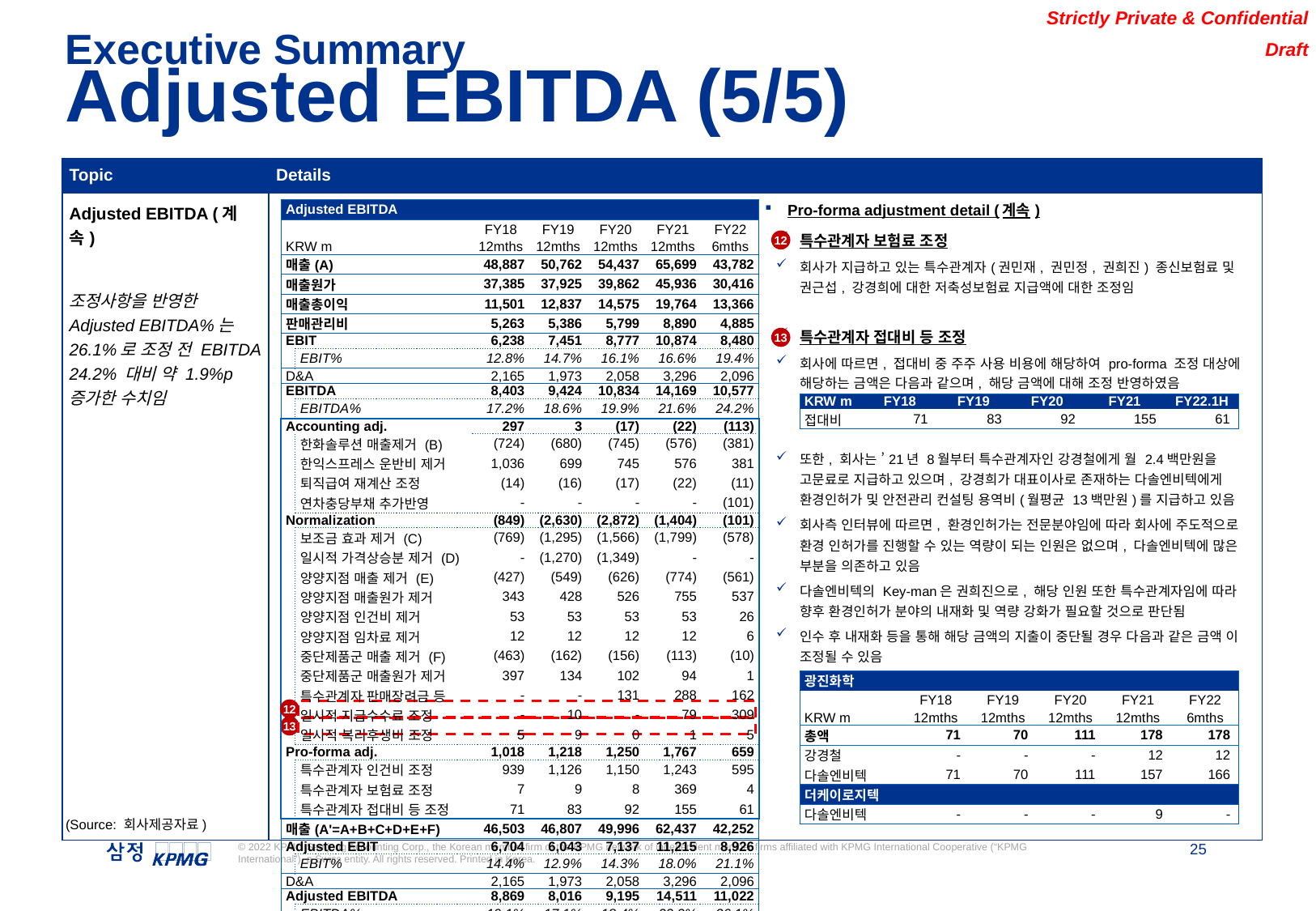

Executive Summary
Adjusted EBITDA (5/5)
| Topic | Details |
| --- | --- |
| Adjusted EBITDA (계속) 조정사항을 반영한 Adjusted EBITDA%는 26.1%로 조정 전 EBITDA 24.2% 대비 약 1.9%p 증가한 수치임 | Pro-forma adjustment detail (계속) 특수관계자 보험료 조정 회사가 지급하고 있는 특수관계자(권민재, 권민정, 권희진) 종신보험료 및 권근섭, 강경희에 대한 저축성보험료 지급액에 대한 조정임 특수관계자 접대비 등 조정 회사에 따르면, 접대비 중 주주 사용 비용에 해당하여 pro-forma 조정 대상에 해당하는 금액은 다음과 같으며, 해당 금액에 대해 조정 반영하였음 또한, 회사는 ’21년 8월부터 특수관계자인 강경철에게 월 2.4백만원을 고문료로 지급하고 있으며, 강경희가 대표이사로 존재하는 다솔엔비텍에게 환경인허가 및 안전관리 컨설팅 용역비(월평균 13백만원)를 지급하고 있음 회사측 인터뷰에 따르면, 환경인허가는 전문분야임에 따라 회사에 주도적으로 환경 인허가를 진행할 수 있는 역량이 되는 인원은 없으며, 다솔엔비텍에 많은 부분을 의존하고 있음 다솔엔비텍의 Key-man은 권희진으로, 해당 인원 또한 특수관계자임에 따라 향후 환경인허가 분야의 내재화 및 역량 강화가 필요할 것으로 판단됨 인수 후 내재화 등을 통해 해당 금액의 지출이 중단될 경우 다음과 같은 금액 이 조정될 수 있음 |
| Adjusted EBITDA |  |  |  |  |  |  |
| --- | --- | --- | --- | --- | --- | --- |
|  |  | FY18 | FY19 | FY20 | FY21 | FY22 |
| KRW m |  | 12mths | 12mths | 12mths | 12mths | 6mths |
| 매출(A) |  | 48,887 | 50,762 | 54,437 | 65,699 | 43,782 |
| 매출원가 |  | 37,385 | 37,925 | 39,862 | 45,936 | 30,416 |
| 매출총이익 |  | 11,501 | 12,837 | 14,575 | 19,764 | 13,366 |
| 판매관리비 |  | 5,263 | 5,386 | 5,799 | 8,890 | 4,885 |
| EBIT |  | 6,238 | 7,451 | 8,777 | 10,874 | 8,480 |
|  | EBIT% | 12.8% | 14.7% | 16.1% | 16.6% | 19.4% |
| D&A |  | 2,165 | 1,973 | 2,058 | 3,296 | 2,096 |
| EBITDA |  | 8,403 | 9,424 | 10,834 | 14,169 | 10,577 |
|  | EBITDA% | 17.2% | 18.6% | 19.9% | 21.6% | 24.2% |
| Accounting adj. |  | 297 | 3 | (17) | (22) | (113) |
|  | 한화솔루션 매출제거 (B) | (724) | (680) | (745) | (576) | (381) |
|  | 한익스프레스 운반비 제거 | 1,036 | 699 | 745 | 576 | 381 |
|  | 퇴직급여 재계산 조정 | (14) | (16) | (17) | (22) | (11) |
|  | 연차충당부채 추가반영 | - | - | - | - | (101) |
| Normalization |  | (849) | (2,630) | (2,872) | (1,404) | (101) |
|  | 보조금 효과 제거 (C) | (769) | (1,295) | (1,566) | (1,799) | (578) |
|  | 일시적 가격상승분 제거 (D) | - | (1,270) | (1,349) | - | - |
|  | 양양지점 매출 제거 (E) | (427) | (549) | (626) | (774) | (561) |
|  | 양양지점 매출원가 제거 | 343 | 428 | 526 | 755 | 537 |
|  | 양양지점 인건비 제거 | 53 | 53 | 53 | 53 | 26 |
|  | 양양지점 임차료 제거 | 12 | 12 | 12 | 12 | 6 |
|  | 중단제품군 매출 제거 (F) | (463) | (162) | (156) | (113) | (10) |
|  | 중단제품군 매출원가 제거 | 397 | 134 | 102 | 94 | 1 |
|  | 특수관계자 판매장려금 등 | - | - | 131 | 288 | 162 |
|  | 일시적 지급수수료 조정 | - | 10 | - | 79 | 309 |
|  | 일시적 복리후생비 조정 | 5 | 9 | 0 | 1 | 5 |
| Pro-forma adj. |  | 1,018 | 1,218 | 1,250 | 1,767 | 659 |
|  | 특수관계자 인건비 조정 | 939 | 1,126 | 1,150 | 1,243 | 595 |
|  | 특수관계자 보험료 조정 | 7 | 9 | 8 | 369 | 4 |
|  | 특수관계자 접대비 등 조정 | 71 | 83 | 92 | 155 | 61 |
| 매출(A'=A+B+C+D+E+F) |  | 46,503 | 46,807 | 49,996 | 62,437 | 42,252 |
| Adjusted EBIT |  | 6,704 | 6,043 | 7,137 | 11,215 | 8,926 |
|  | EBIT% | 14.4% | 12.9% | 14.3% | 18.0% | 21.1% |
| D&A |  | 2,165 | 1,973 | 2,058 | 3,296 | 2,096 |
| Adjusted EBITDA |  | 8,869 | 8,016 | 9,195 | 14,511 | 11,022 |
|  | EBITDA% | 19.1% | 17.1% | 18.4% | 23.2% | 26.1% |
12
13
| KRW m | FY18 | FY19 | FY20 | FY21 | FY22.1H |
| --- | --- | --- | --- | --- | --- |
| 접대비 | 71 | 83 | 92 | 155 | 61 |
| 광진화학 |  |  |  |  |  |
| --- | --- | --- | --- | --- | --- |
|  | FY18 | FY19 | FY20 | FY21 | FY22 |
| KRW m | 12mths | 12mths | 12mths | 12mths | 6mths |
| 총액 | 71 | 70 | 111 | 178 | 178 |
| 강경철 | - | - | - | 12 | 12 |
| 다솔엔비텍 | 71 | 70 | 111 | 157 | 166 |
| 더케이로지텍 |  |  |  |  |  |
| 다솔엔비텍 | - | - | - | 9 | - |
12

13

(Source: 회사제공자료)